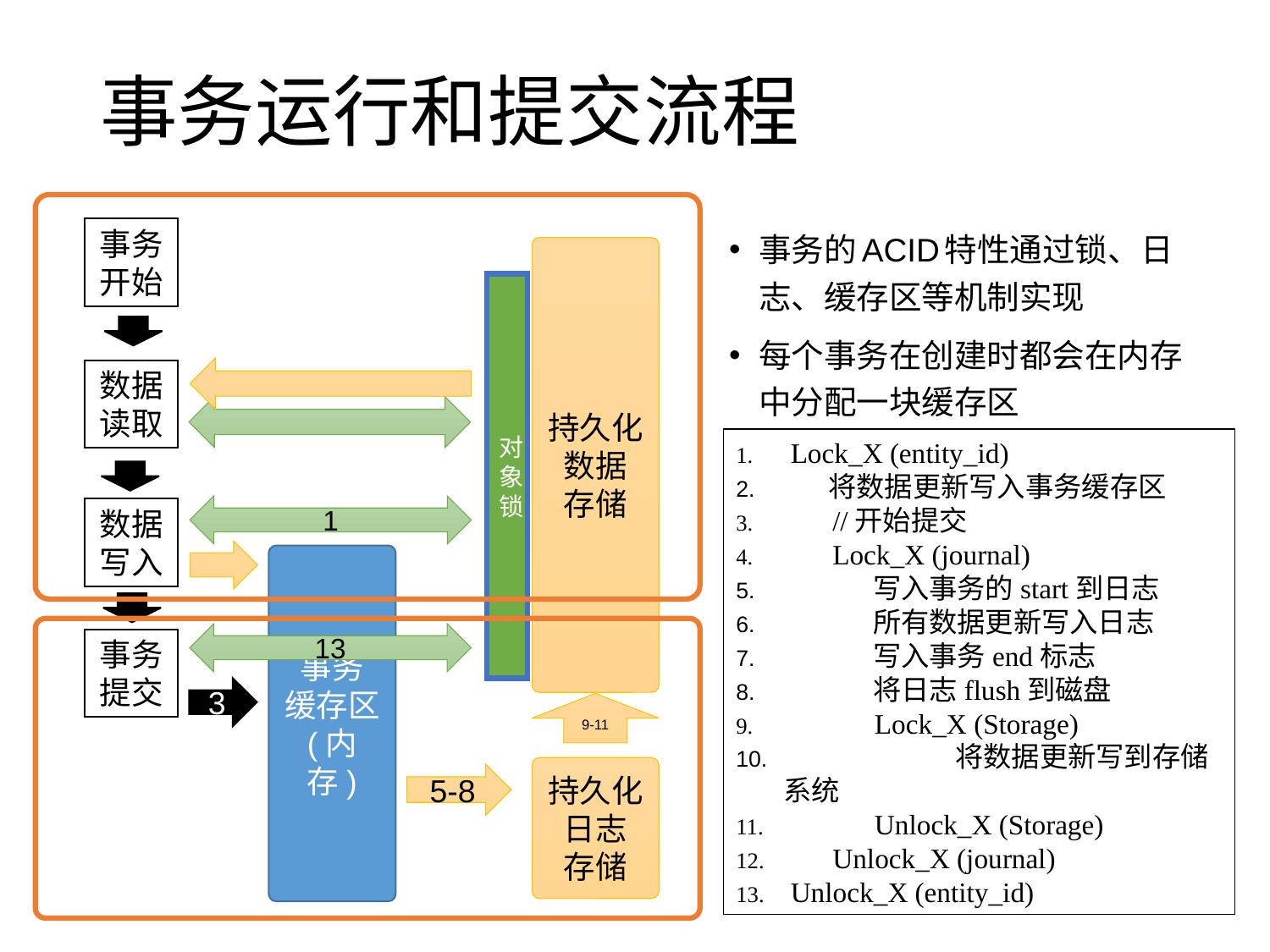

# 事务运行和提交流程

事务的ACID特性通过锁、日志、缓存区等机制实现
每个事务在创建时都会在内存中分配一块缓存区
事务开始
持久化
数据
存储
对象锁

数据
读取

 Lock_X (entity_id)
      将数据更新写入事务缓存区
       //开始提交
       Lock_X (journal)
             写入事务的start到日志
             所有数据更新写入日志
             写入事务end标志
             将日志flush到磁盘
             Lock_X (Storage)
 	      将数据更新写到存储系统
             Unlock_X (Storage)
       Unlock_X (journal)
 Unlock_X (entity_id)

1
数据写入

事务
缓存区
(内存)

13
事务提交
3
9-11
持久化
日志
存储
5-8